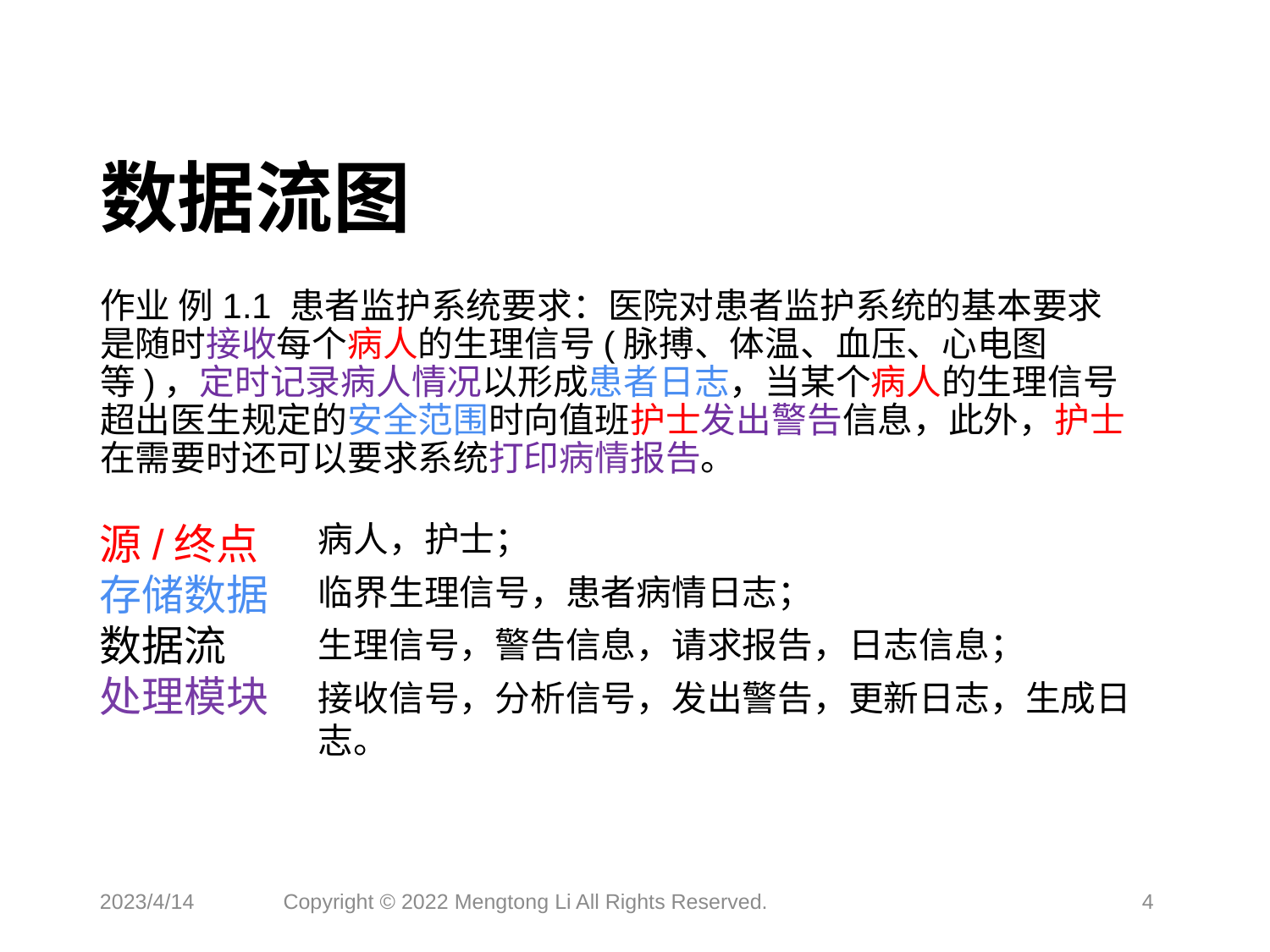

# 数据流图
作业 例1.1 患者监护系统要求：医院对患者监护系统的基本要求是随时接收每个病人的生理信号(脉搏、体温、血压、心电图等)，定时记录病人情况以形成患者日志，当某个病人的生理信号超出医生规定的安全范围时向值班护士发出警告信息，此外，护士在需要时还可以要求系统打印病情报告。
源/终点
存储数据
数据流
处理模块
病人，护士；
临界生理信号，患者病情日志；
生理信号，警告信息，请求报告，日志信息；
接收信号，分析信号，发出警告，更新日志，生成日志。
2023/4/14
Copyright © 2022 Mengtong Li All Rights Reserved.
4